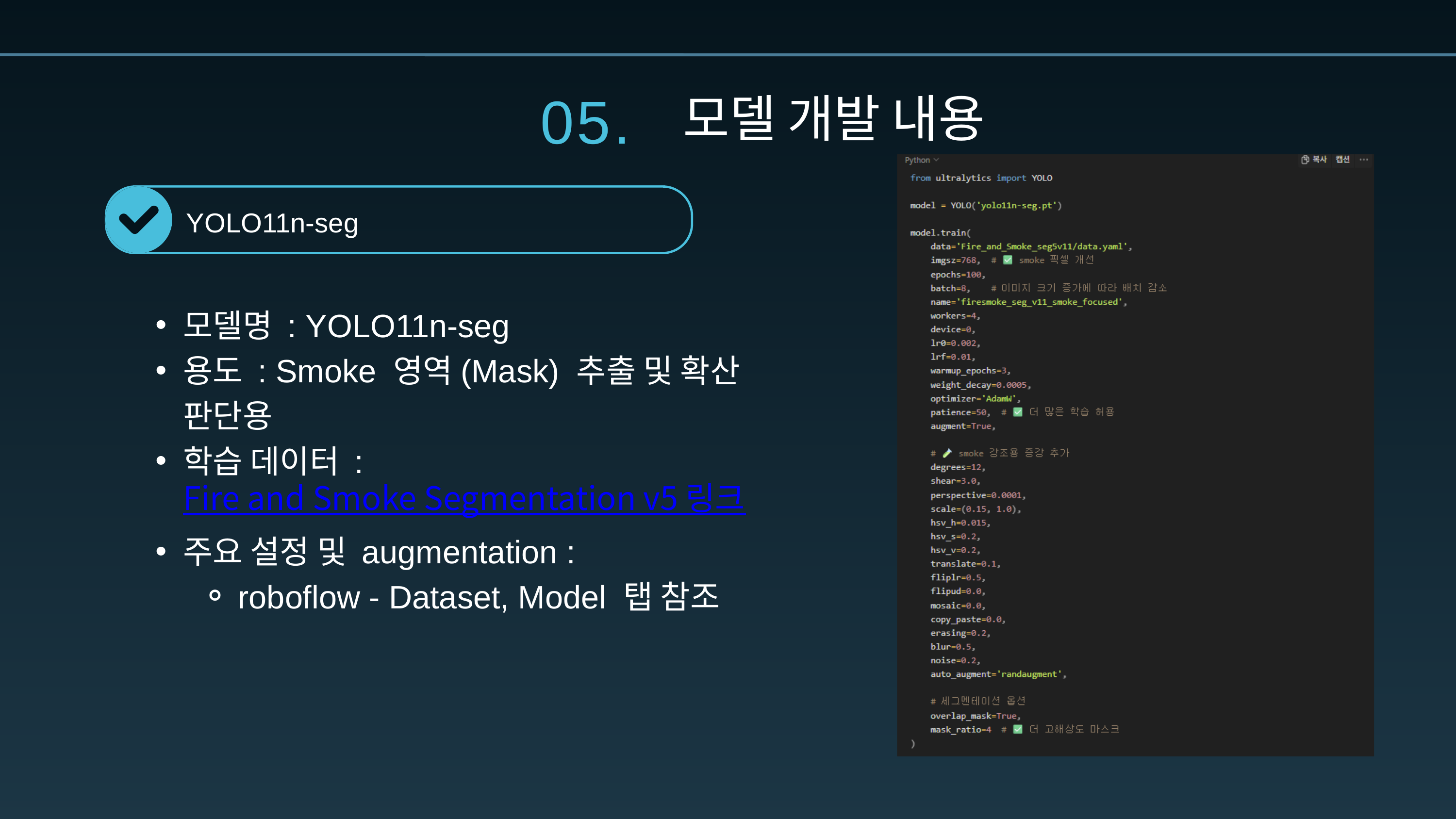

05.
모델 개발 내용

YOLO11n-seg
모델명 : YOLO11n-seg
용도 : Smoke 영역(Mask) 추출 및 확산 판단용
학습 데이터 : Fire and Smoke Segmentation v5 링크
주요 설정 및 augmentation :
roboflow - Dataset, Model 탭 참조